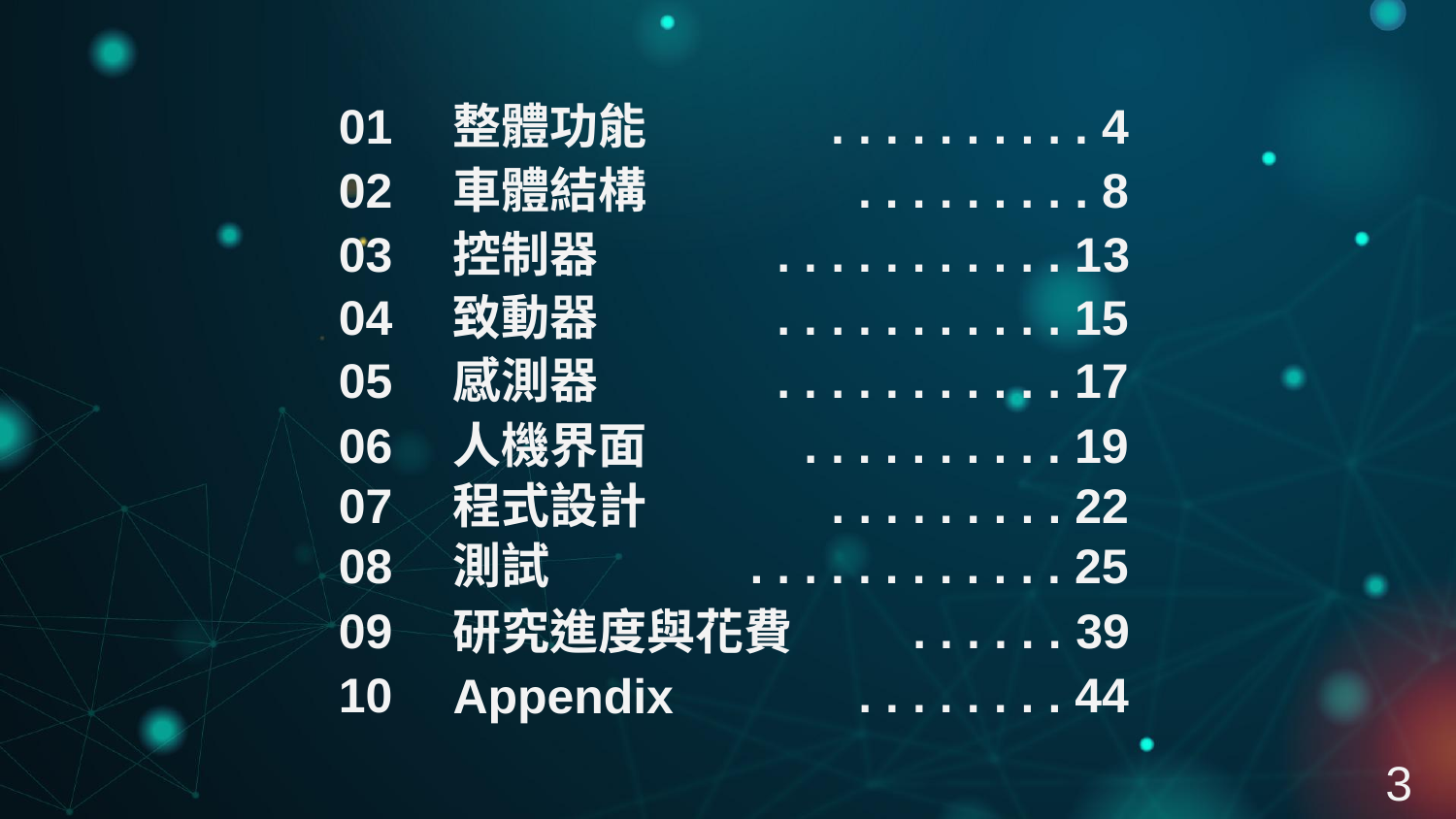

01
 . . . . . . . . . . 4
整體功能
02
 . . . . . . . . . 8
車體結構
03
 . . . . . . . . . . . 13
控制器
04
 . . . . . . . . . . . 15
致動器
05
 . . . . . . . . . . . 17
感測器
06
 . . . . . . . . . . 19
人機界面
07
 . . . . . . . . . 22
程式設計
08
 . . . . . . . . . . . . 25
測試
09
 . . . . . . 39
研究進度與花費
10
 . . . . . . . . 44
Appendix